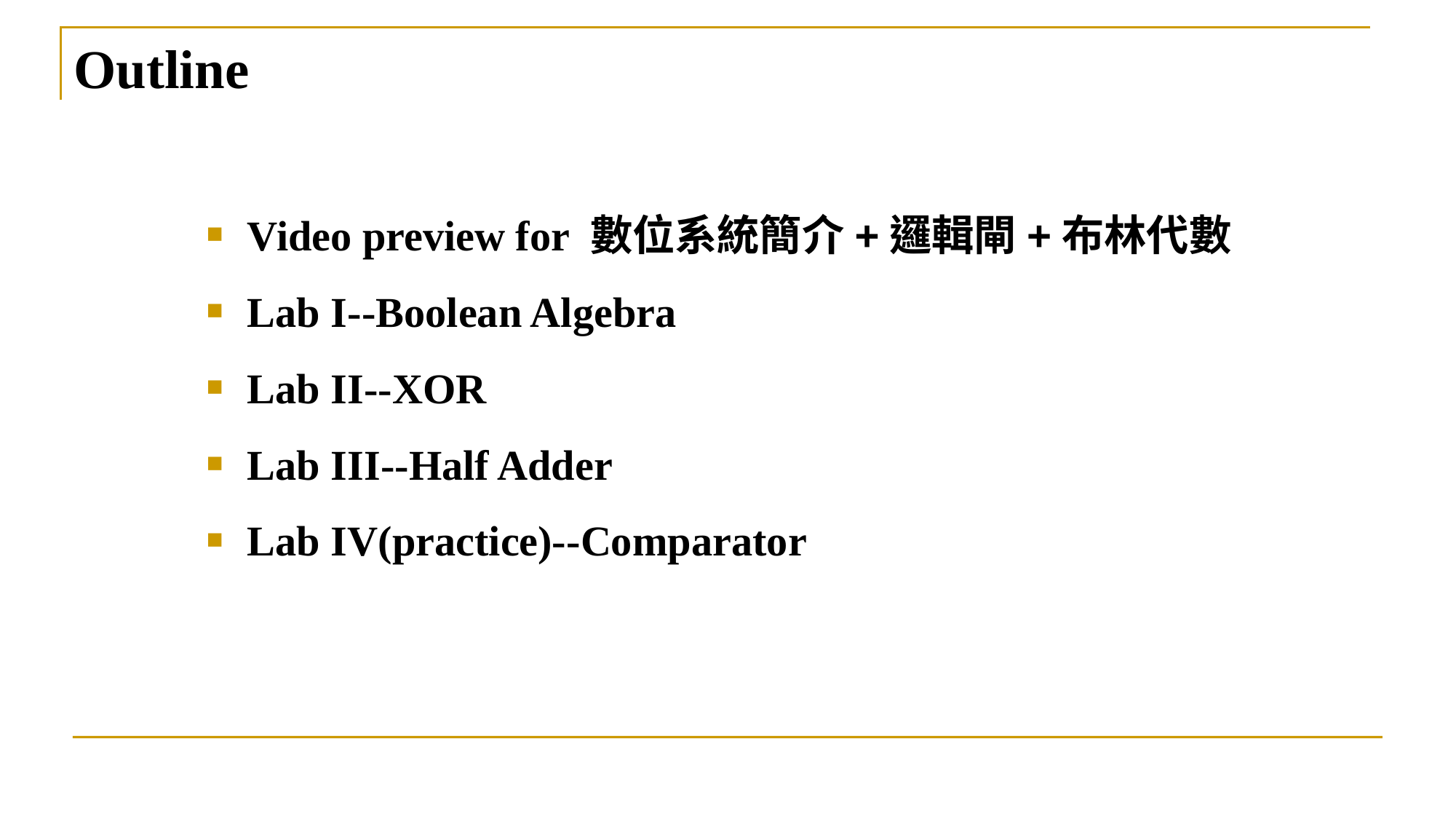

# Outline
Video preview for 數位系統簡介+邏輯閘+布林代數
Lab I--Boolean Algebra
Lab II--XOR
Lab III--Half Adder
Lab IV(practice)--Comparator